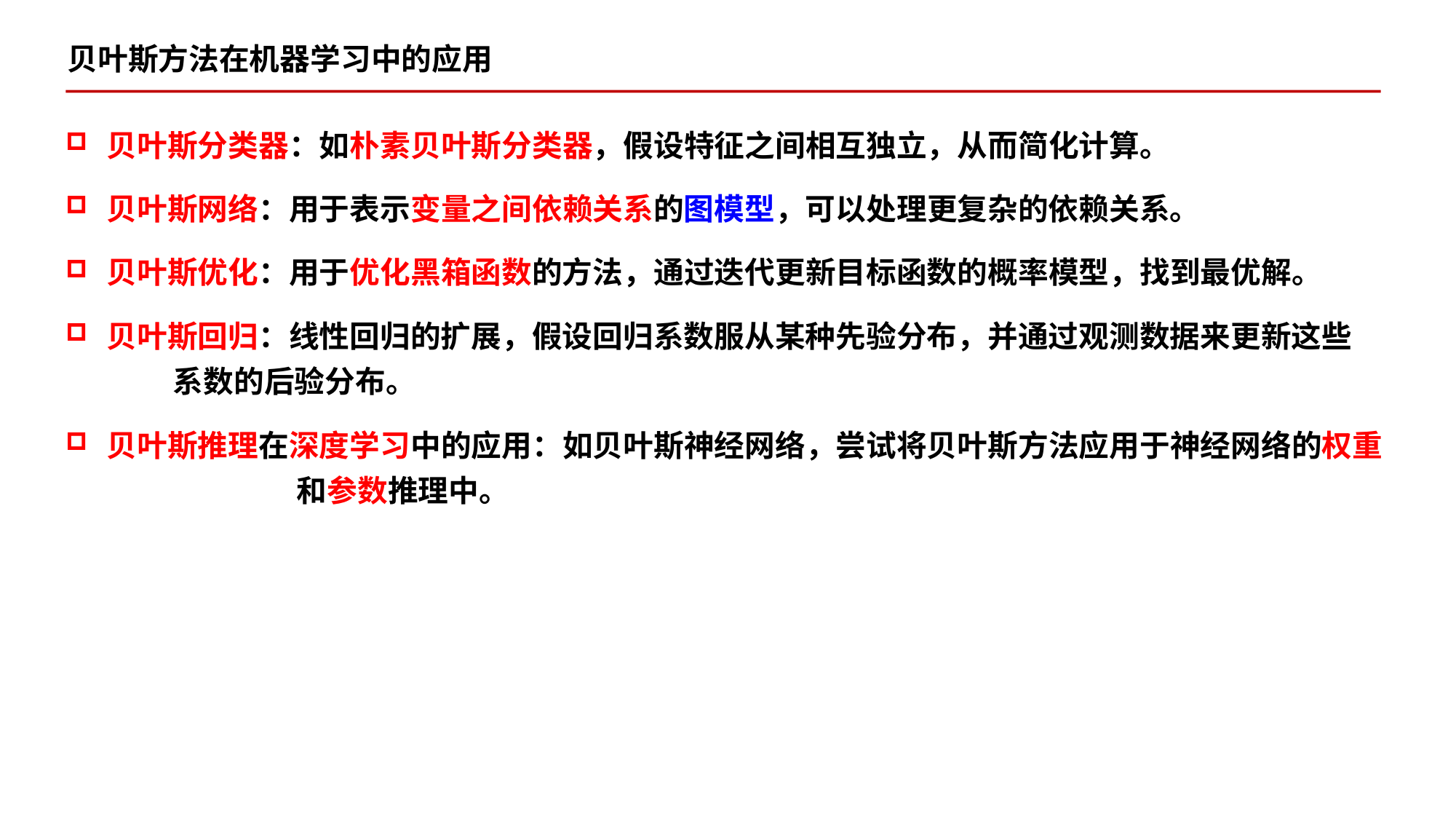

贝叶斯方法在机器学习中的应用
贝叶斯分类器：如朴素贝叶斯分类器，假设特征之间相互独立，从而简化计算。
贝叶斯网络：用于表示变量之间依赖关系的图模型，可以处理更复杂的依赖关系。
贝叶斯优化：用于优化黑箱函数的方法，通过迭代更新目标函数的概率模型，找到最优解。
贝叶斯回归：线性回归的扩展，假设回归系数服从某种先验分布，并通过观测数据来更新这些
               系数的后验分布。
贝叶斯推理在深度学习中的应用：如贝叶斯神经网络，尝试将贝叶斯方法应用于神经网络的权重
                                 和参数推理中。